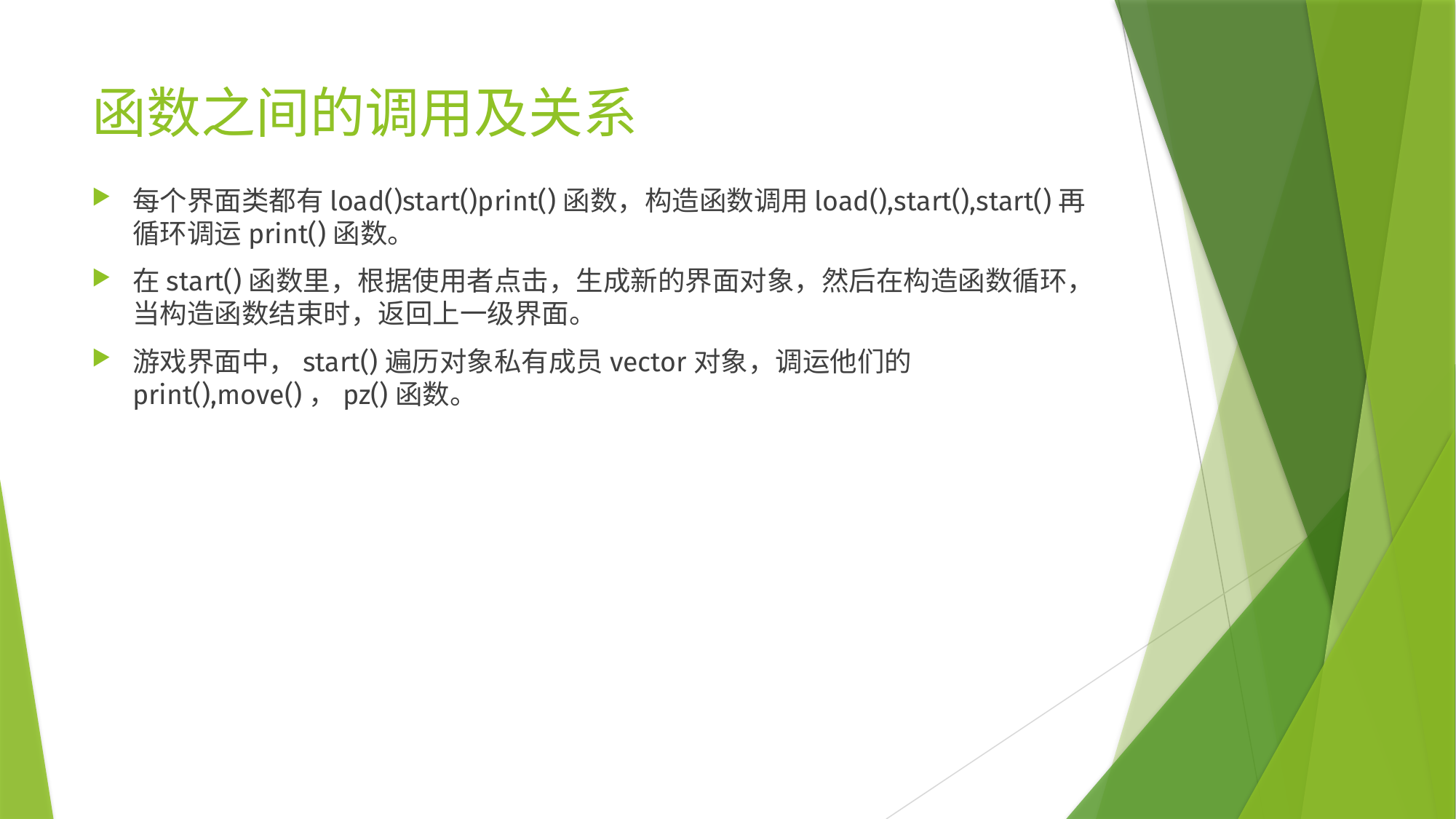

# 函数之间的调用及关系
每个界面类都有load()start()print()函数，构造函数调用load(),start(),start()再循环调运print()函数。
在start()函数里，根据使用者点击，生成新的界面对象，然后在构造函数循环，当构造函数结束时，返回上一级界面。
游戏界面中，start()遍历对象私有成员vector对象，调运他们的print(),move()，pz()函数。